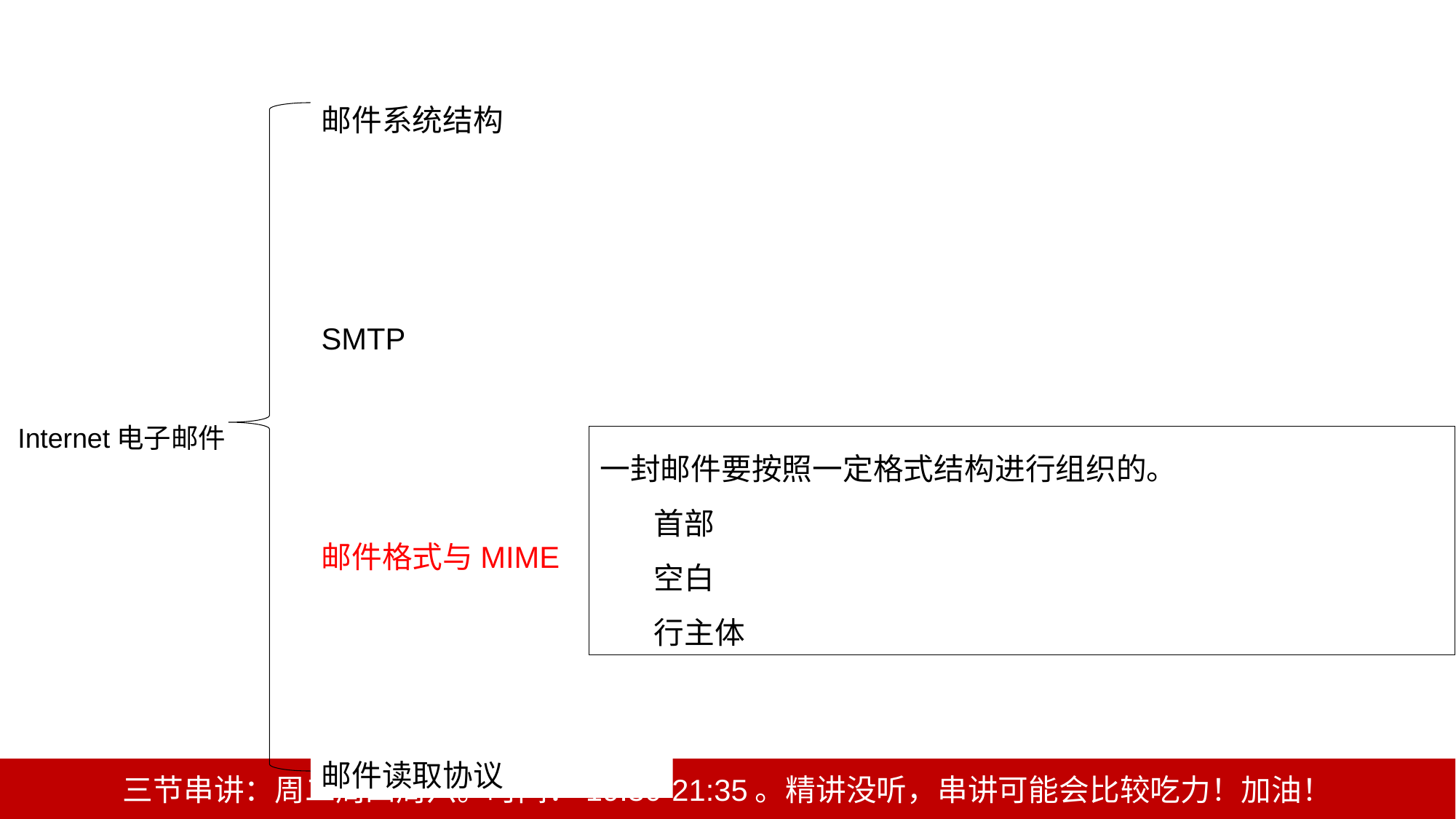

邮件系统结构

SMTP

邮件格式与MIME

邮件读取协议

Internet电子邮件
一封邮件要按照一定格式结构进行组织的。
       首部
       空白
       行主体